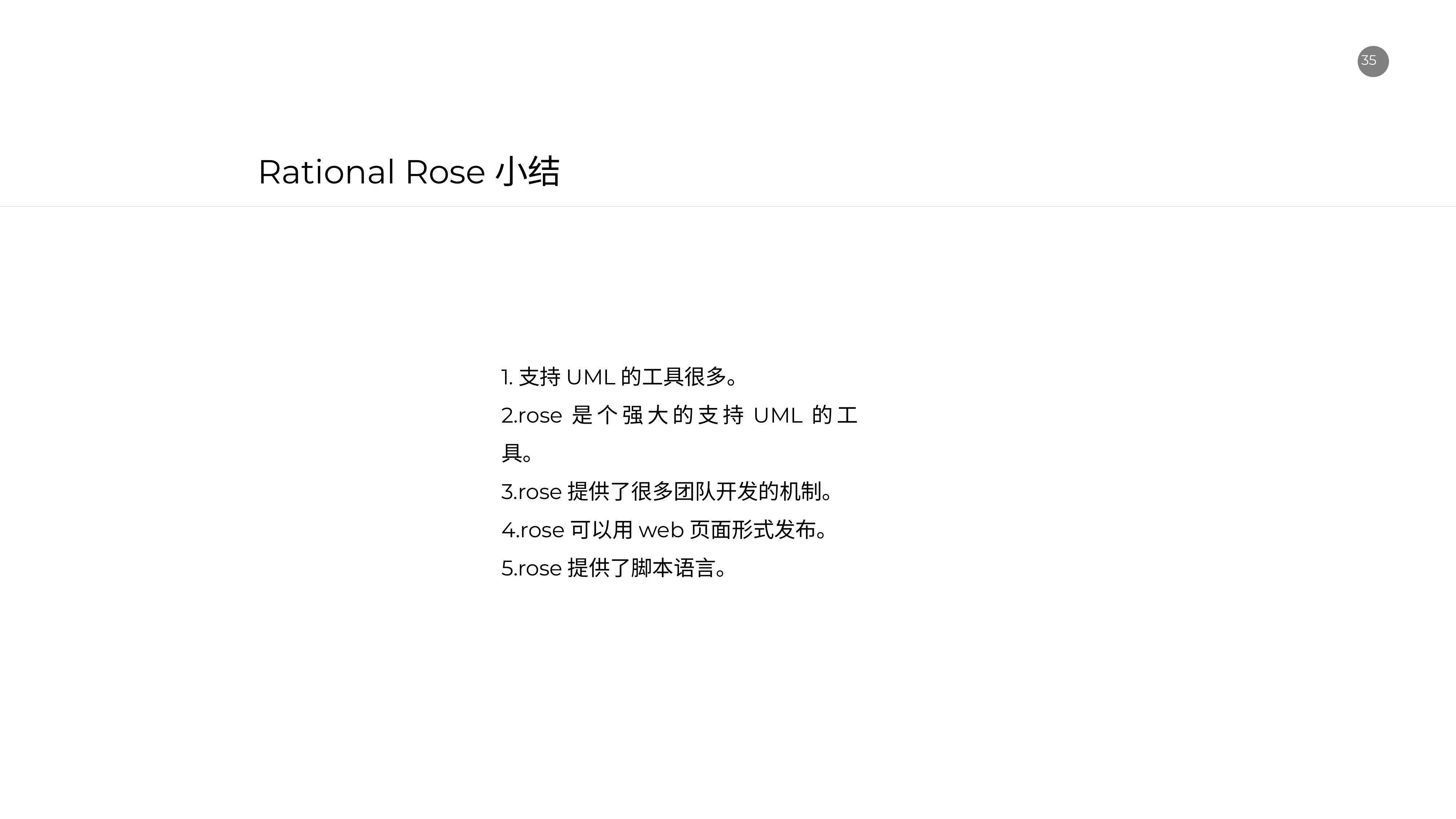

Rational Rose小结

1.支持UML的工具很多。
2.rose是个强大的支持UML的工具。
3.rose提供了很多团队开发的机制。
4.rose可以用web页面形式发布。
5.rose提供了脚本语言。